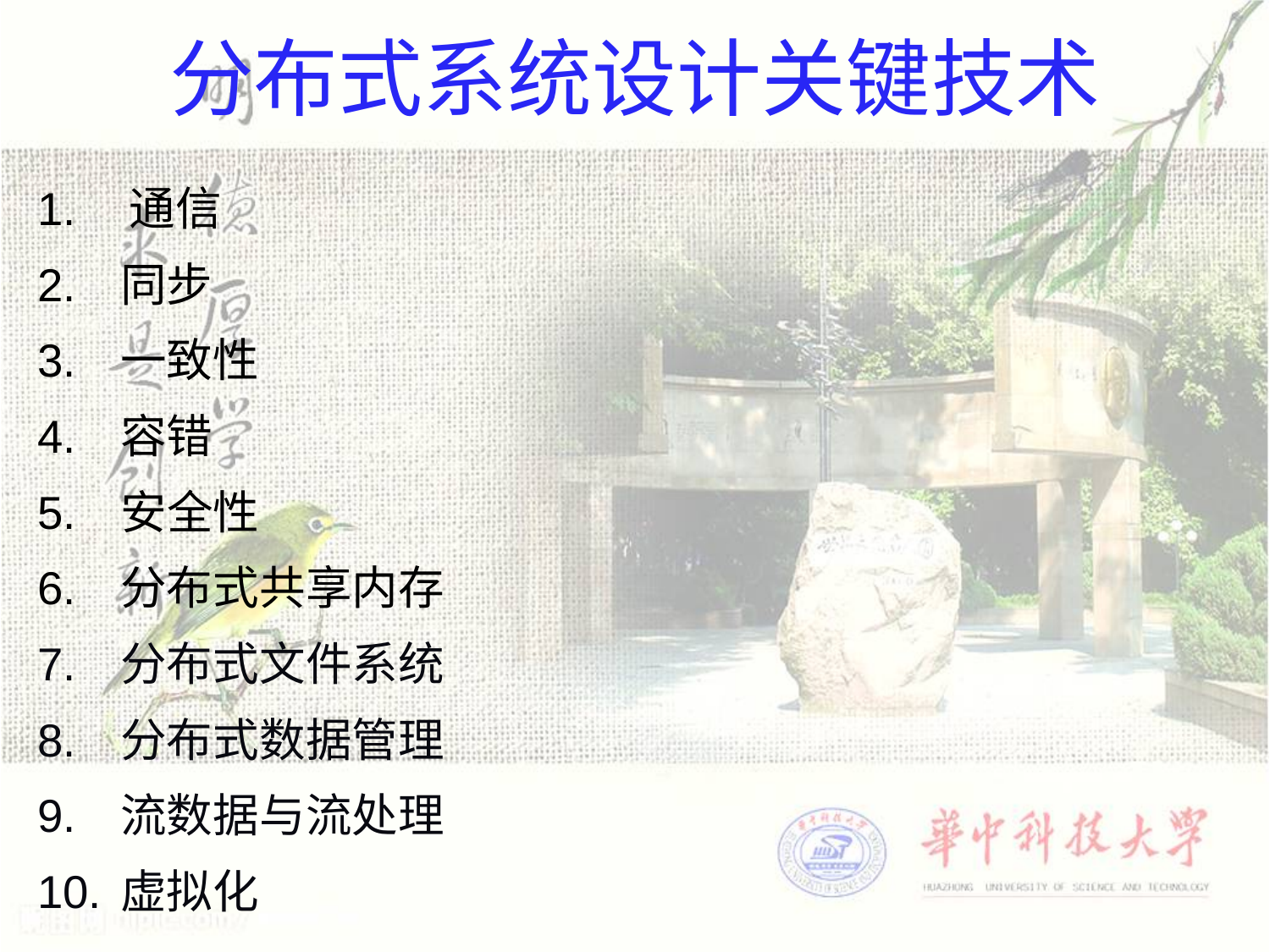

# 分布式系统设计关键技术
通信
 同步
 一致性
 容错
 安全性
 分布式共享内存
 分布式文件系统
 分布式数据管理
 流数据与流处理
 虚拟化